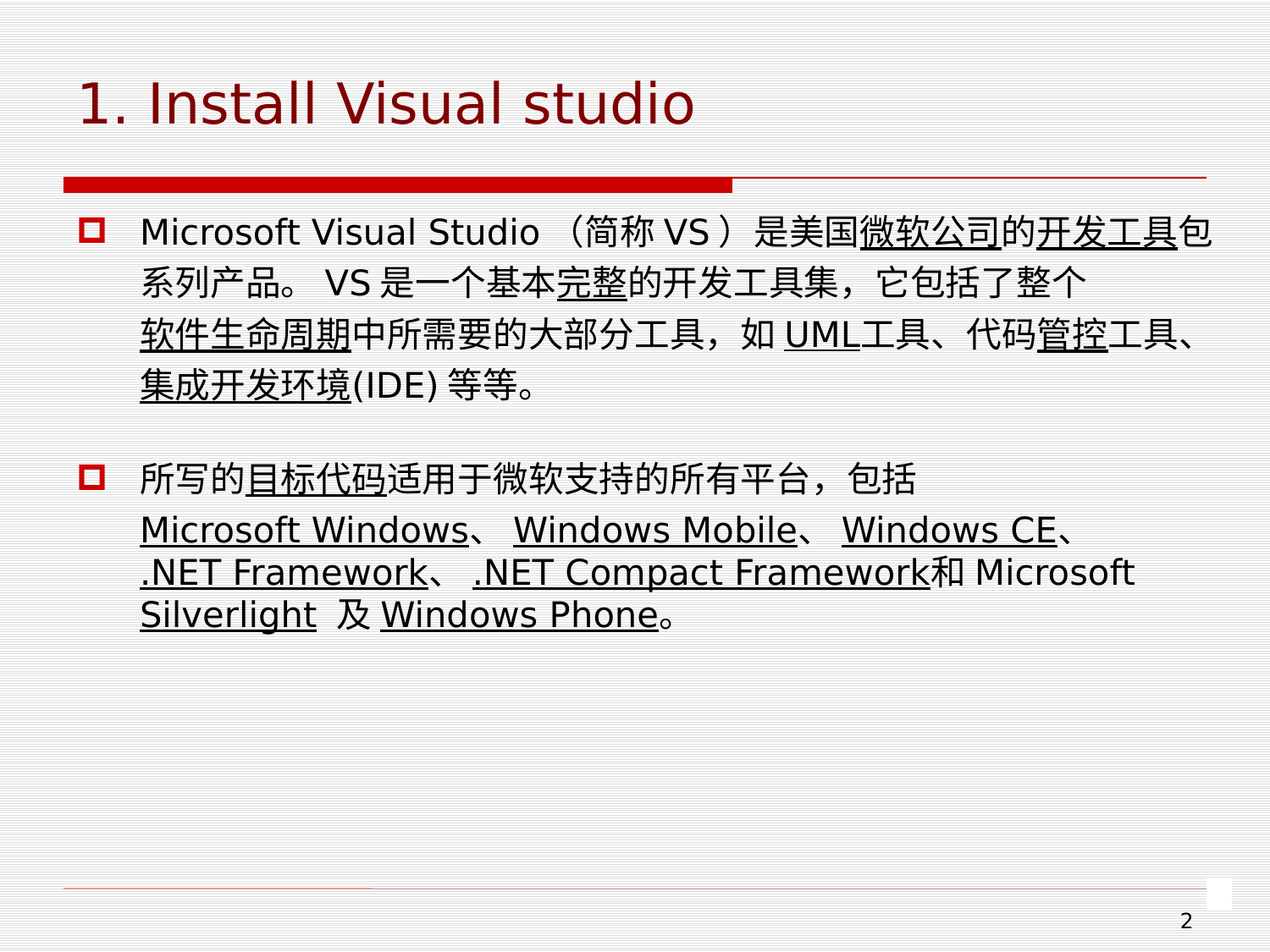

# 1. Install Visual studio
Microsoft Visual Studio（简称VS）是美国微软公司的开发工具包系列产品。VS是一个基本完整的开发工具集，它包括了整个软件生命周期中所需要的大部分工具，如UML工具、代码管控工具、集成开发环境(IDE)等等。
所写的目标代码适用于微软支持的所有平台，包括Microsoft Windows、Windows Mobile、Windows CE、.NET Framework、.NET Compact Framework和Microsoft Silverlight 及Windows Phone。

2